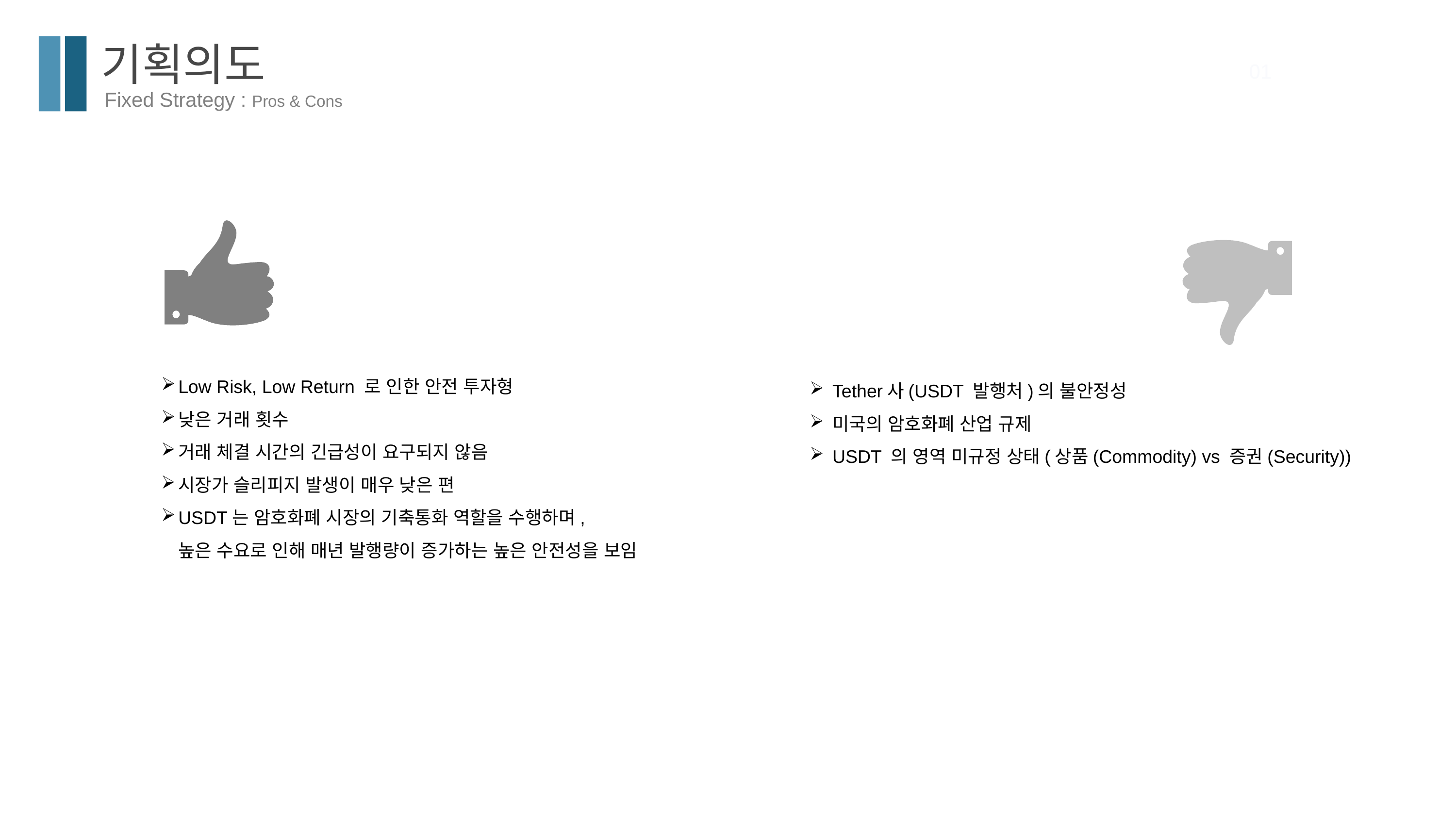

기획의도

01
Fixed Strategy : Pros & Cons

Low Risk, Low Return 로 인한 안전 투자형
낮은 거래 횟수
거래 체결 시간의 긴급성이 요구되지 않음
시장가 슬리피지 발생이 매우 낮은 편
USDT는 암호화폐 시장의 기축통화 역할을 수행하며,
높은 수요로 인해 매년 발행량이 증가하는 높은 안전성을 보임
Tether사(USDT 발행처)의 불안정성
미국의 암호화폐 산업 규제
USDT 의 영역 미규정 상태(상품(Commodity) vs 증권(Security))